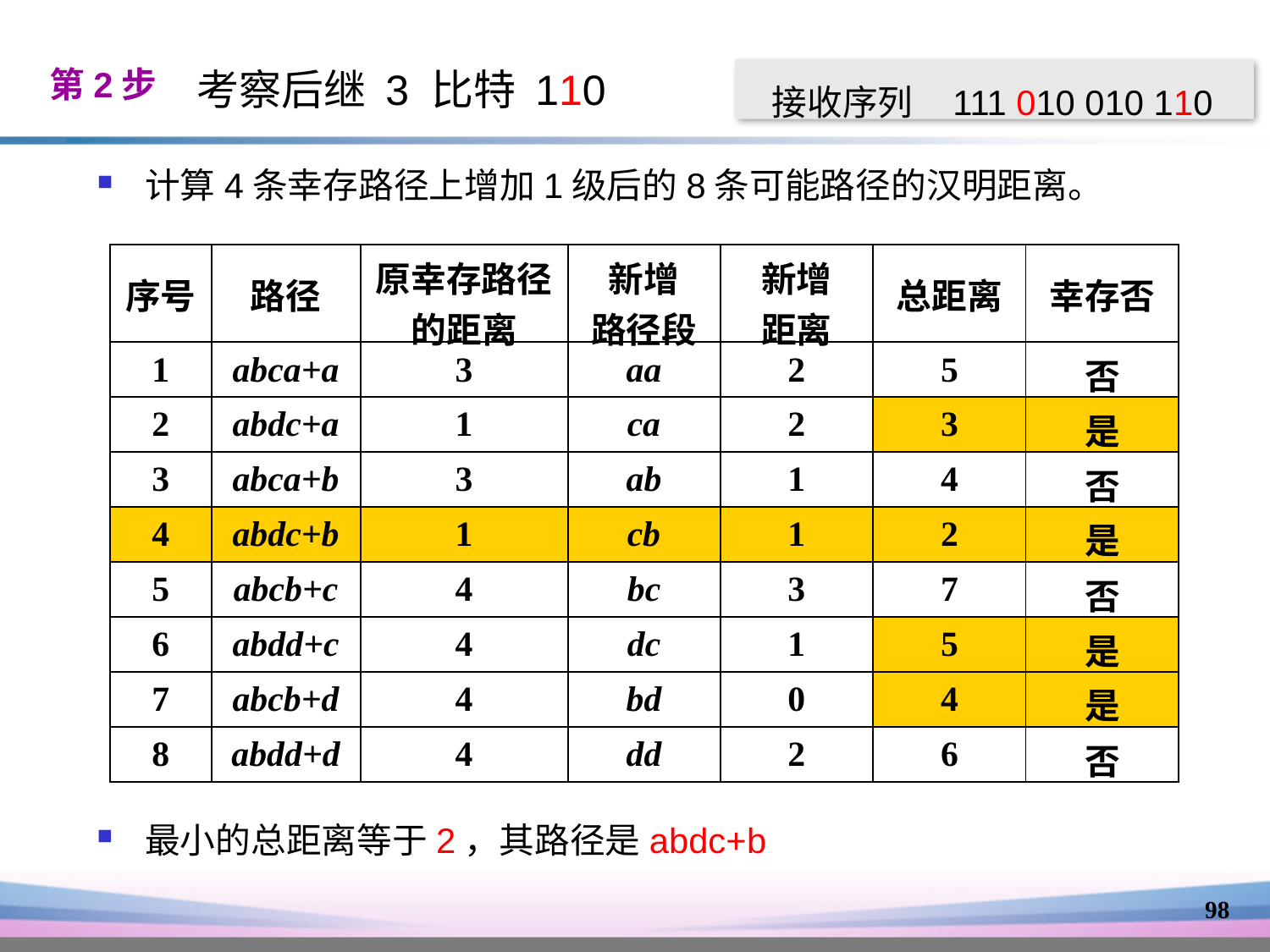

第2步
考察后继 3 比特 110
  接收序列    111 010 010 110
计算4条幸存路径上增加1级后的8条可能路径的汉明距离。
| 序号 | 路径 | 原幸存路径的距离 | 新增 路径段 | 新增 距离 | 总距离 | 幸存否 |
| --- | --- | --- | --- | --- | --- | --- |
| 1 | abca+a | 3 | aa | 2 | 5 | 否 |
| 2 | abdc+a | 1 | ca | 2 | 3 | 是 |
| 3 | abca+b | 3 | ab | 1 | 4 | 否 |
| 4 | abdc+b | 1 | cb | 1 | 2 | 是 |
| 5 | abcb+c | 4 | bc | 3 | 7 | 否 |
| 6 | abdd+c | 4 | dc | 1 | 5 | 是 |
| 7 | abcb+d | 4 | bd | 0 | 4 | 是 |
| 8 | abdd+d | 4 | dd | 2 | 6 | 否 |
最小的总距离等于2，其路径是abdc+b
98